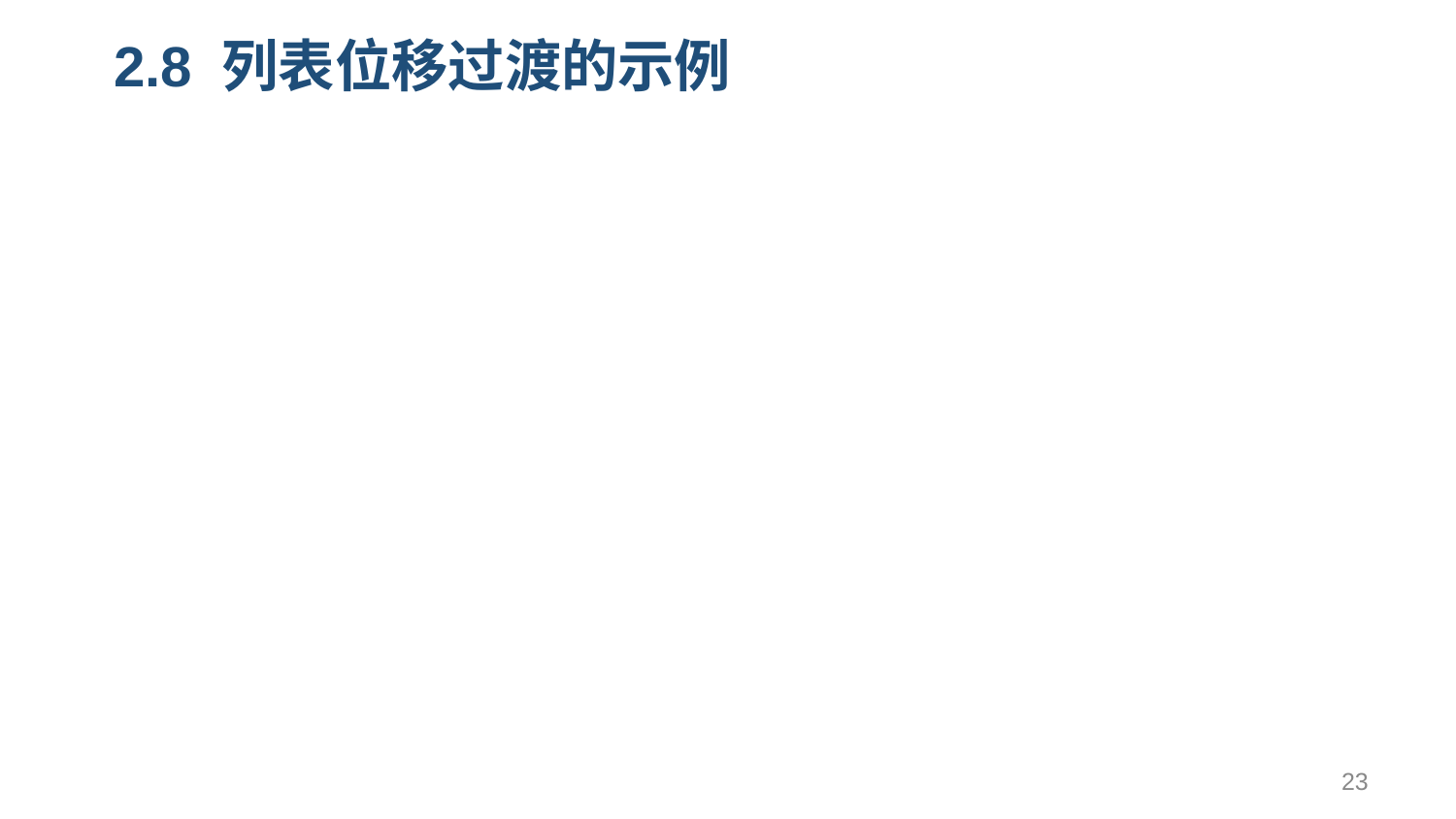

# 2.8 列表位移过渡的示例
<!DOCTYPE html>
<html>
	<head>
		<meta charset="UTF-8">
		<title></title>
	</head>
	<style type="text/css">
		.flip-list-move {transition: transform 1s;}
	</style>
	<body>
	<script src="https://cdnjs.cloudflare.com/ajax/libs/lodash.js/4.14.1/lodash.min.js"></script>
	<div id="flip-list-demo" class="demo">
		<button v-on:click="shuffle">Shuffle</button>
		<transition-group name="flip-list" tag="ul">
			<li v-for="item in items" v-bind:key="item">
				{{ item }}
			</li>
		</transition-group>
	</div>
	<script src="vue.js" type="text/javascript" charset="utf-8"></script>
	<script type="text/javascript">
		new Vue({
			el: '#flip-list-demo',
			data: {
				items: [1, 2, 3, 4, 5, 6, 7, 8, 9]
			},
			methods: {
				shuffle: function() {
					this.items = _.shuffle(this.items)
				}
			}
		})
	</script>
	</body>
</html>
23